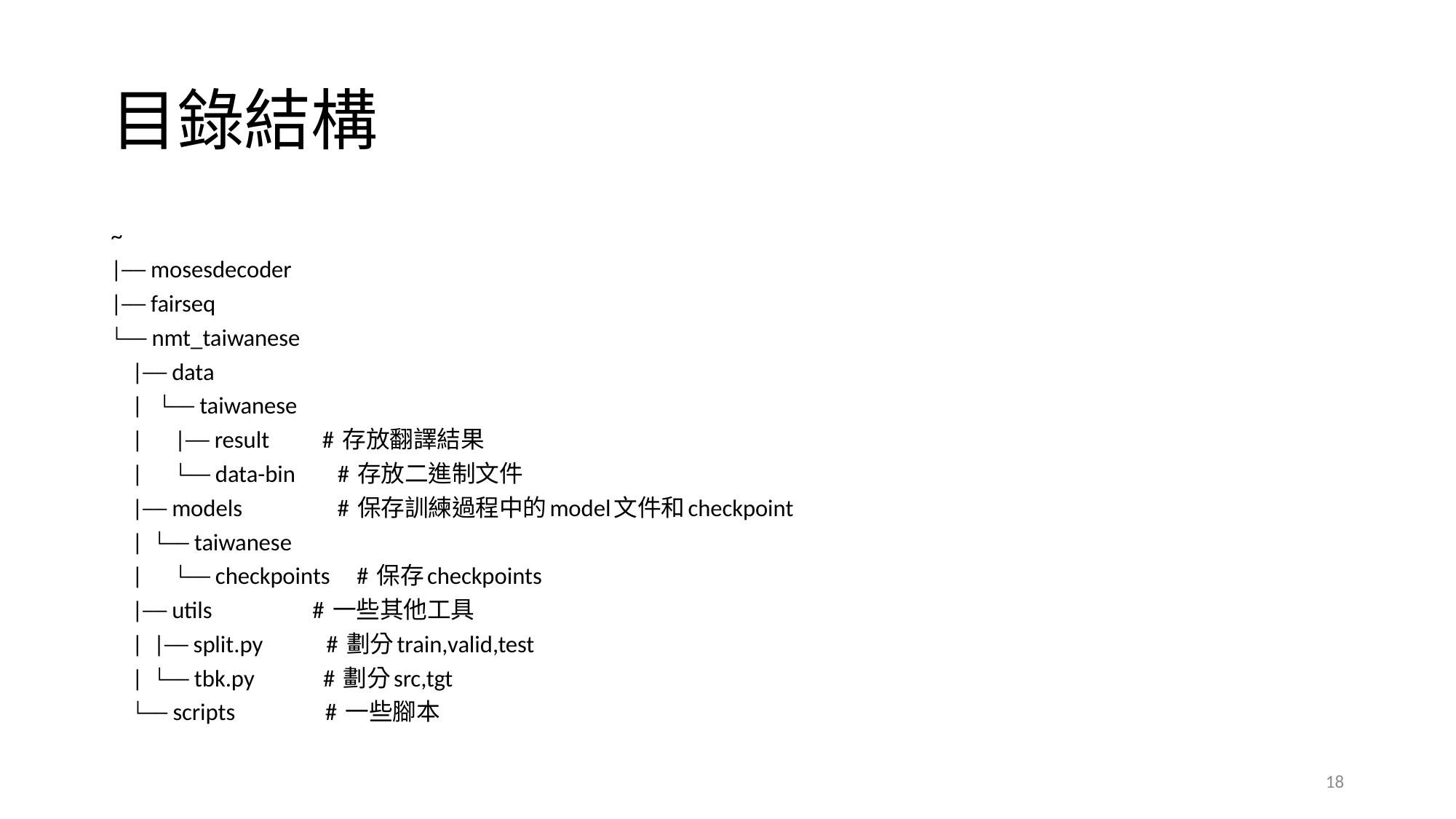

# 目錄結構
~
|── mosesdecoder
|── fairseq
└── nmt_taiwanese
    |── data
    |   └── taiwanese
    |      |── result          # 存放翻譯結果
    |      └── data-bin        # 存放二進制文件
    |── models                  # 保存訓練過程中的model文件和checkpoint
    |  └── taiwanese
    |      └── checkpoints     # 保存checkpoints
    |── utils                   # 一些其他工具
    |  |── split.py            # 劃分train,valid,test
    |  └── tbk.py             # 劃分src,tgt
    └── scripts                 # 一些腳本

18